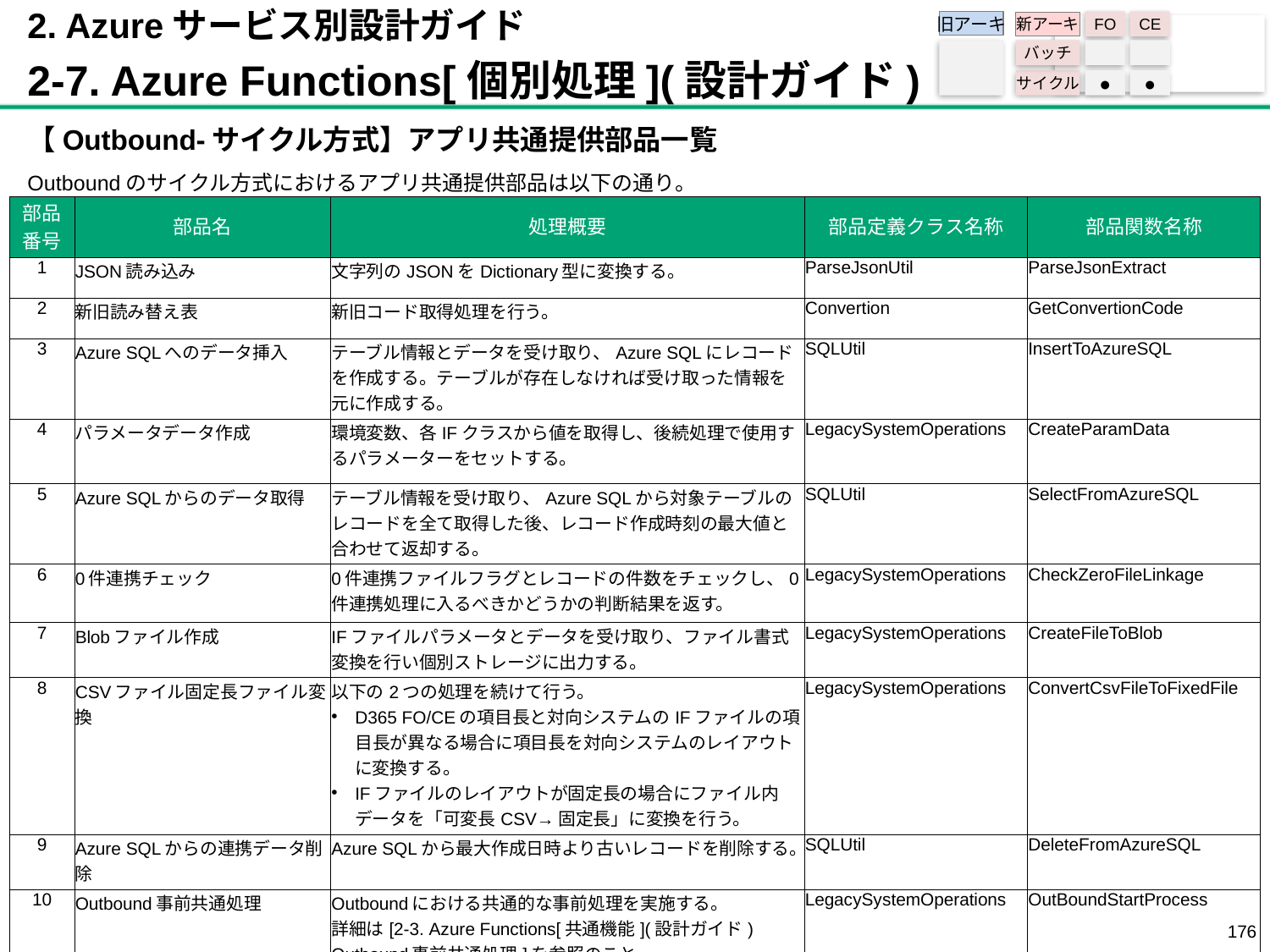

2. Azureサービス別設計ガイド
2-7. Azure Functions[個別処理](設計ガイド)
旧アーキ
FO
CE
新アーキ
バッチ

サイクル
●
●

【Outbound-サイクル方式】アプリ共通提供部品一覧
Outboundのサイクル方式におけるアプリ共通提供部品は以下の通り。
| 部品 番号 | 部品名 | 処理概要​ | 部品定義クラス名称 | 部品関数名称 |
| --- | --- | --- | --- | --- |
| 1 | JSON読み込み | 文字列のJSONをDictionary型に変換する。 | ParseJsonUtil | ParseJsonExtract |
| 2 | 新旧読み替え表 | 新旧コード取得処理を行う。 | Convertion | GetConvertionCode |
| 3 | Azure SQLへのデータ挿入 | テーブル情報とデータを受け取り、Azure SQLにレコードを作成する。テーブルが存在しなければ受け取った情報を元に作成する。 | SQLUtil | InsertToAzureSQL |
| 4 | パラメータデータ作成 | 環境変数、各IFクラスから値を取得し、後続処理で使用するパラメーターをセットする。​ | LegacySystemOperations | CreateParamData |
| 5 | Azure SQLからのデータ取得 | テーブル情報を受け取り、Azure SQLから対象テーブルのレコードを全て取得した後、レコード作成時刻の最大値と合わせて返却する。 | SQLUtil | SelectFromAzureSQL |
| 6 | 0件連携チェック | 0件連携ファイルフラグとレコードの件数をチェックし、0件連携処理に入るべきかどうかの判断結果を返す。​ | LegacySystemOperations | CheckZeroFileLinkage |
| 7 | Blobファイル作成 | IFファイルパラメータとデータを受け取り、ファイル書式変換を行い個別ストレージに出力する。 | LegacySystemOperations | CreateFileToBlob |
| 8 | CSVファイル固定長ファイル変換 | 以下の2つの処理を続けて行う。 D365 FO/CEの項目長と対向システムのIFファイルの項目長が異なる場合に項目長を対向システムのレイアウトに変換する。​ IFファイルのレイアウトが固定長の場合にファイル内データを「可変長CSV→固定長」に変換を行う。​ | LegacySystemOperations | ConvertCsvFileToFixedFile |
| 9 | Azure SQLからの連携データ削除 | Azure SQLから最大作成日時より古いレコードを削除する。 | SQLUtil | DeleteFromAzureSQL |
| 10 | Outbound事前共通処理 | Outboundにおける共通的な事前処理を実施する。 詳細は[2-3. Azure Functions[共通機能](設計ガイド) Outbound事前共通処理]を参照のこと。 | LegacySystemOperations | OutBoundStartProcess |
| 11 | Outbound事後共通処理 | Outboundにおける共通的な事後処理を実施する。 詳細は[2-3. Azure Functions[共通機能](設計ガイド) Outbound事後共通処理]を参照のこと。 | LegacySystemOperations | OutBoundEndProcess |
176